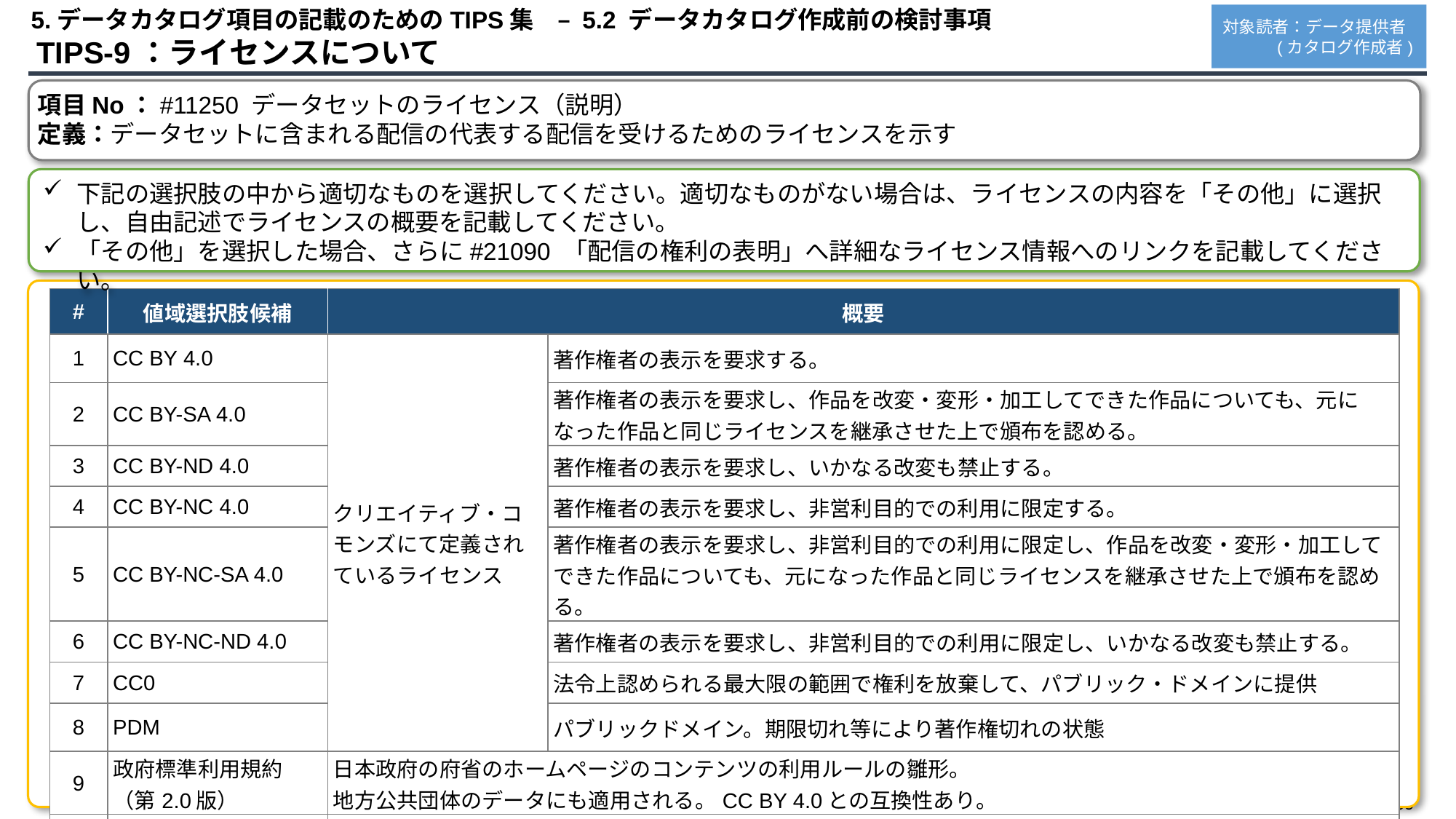

5.データカタログ項目の記載のためのTIPS集　– 5.2 データカタログ作成前の検討事項
対象読者：データ提供者
           (カタログ作成者)
 TIPS-9：ライセンスについて
項目No：#11250 データセットのライセンス（説明）
定義：データセットに含まれる配信の代表する配信を受けるためのライセンスを示す

下記の選択肢の中から適切なものを選択してください。適切なものがない場合は、ライセンスの内容を「その他」に選択し、自由記述でライセンスの概要を記載してください。
「その他」を選択した場合、さらに#21090 「配信の権利の表明」へ詳細なライセンス情報へのリンクを記載してください。

| # | 値域選択肢候補 | 概要 |  |
| --- | --- | --- | --- |
| 1 | CC BY 4.0 | クリエイティブ・コモンズにて定義されているライセンス | 著作権者の表示を要求する。 |
| 2 | CC BY-SA 4.0 |  | 著作権者の表示を要求し、作品を改変・変形・加工してできた作品についても、元になった作品と同じライセンスを継承させた上で頒布を認める。 |
| 3 | CC BY-ND 4.0 |  | 著作権者の表示を要求し、いかなる改変も禁止する。 |
| 4 | CC BY-NC 4.0 |  | 著作権者の表示を要求し、非営利目的での利用に限定する。 |
| 5 | CC BY-NC-SA 4.0 |  | 著作権者の表示を要求し、非営利目的での利用に限定し、作品を改変・変形・加工してできた作品についても、元になった作品と同じライセンスを継承させた上で頒布を認める。 |
| 6 | CC BY-NC-ND 4.0 |  | 著作権者の表示を要求し、非営利目的での利用に限定し、いかなる改変も禁止する。 |
| 7 | CC0 |  | 法令上認められる最大限の範囲で権利を放棄して、パブリック・ドメインに提供 |
| 8 | PDM |  | パブリックドメイン。期限切れ等により著作権切れの状態 |
| 9 | 政府標準利用規約（第2.0版） | 日本政府の府省のホームページのコンテンツの利用ルールの雛形。 地方公共団体のデータにも適用される。CC BY 4.0との互換性あり。 |  |
| 10 | その他 | 上記以外のライセンスを記述したい場合。自由記述でライセンスを記載。 |  |